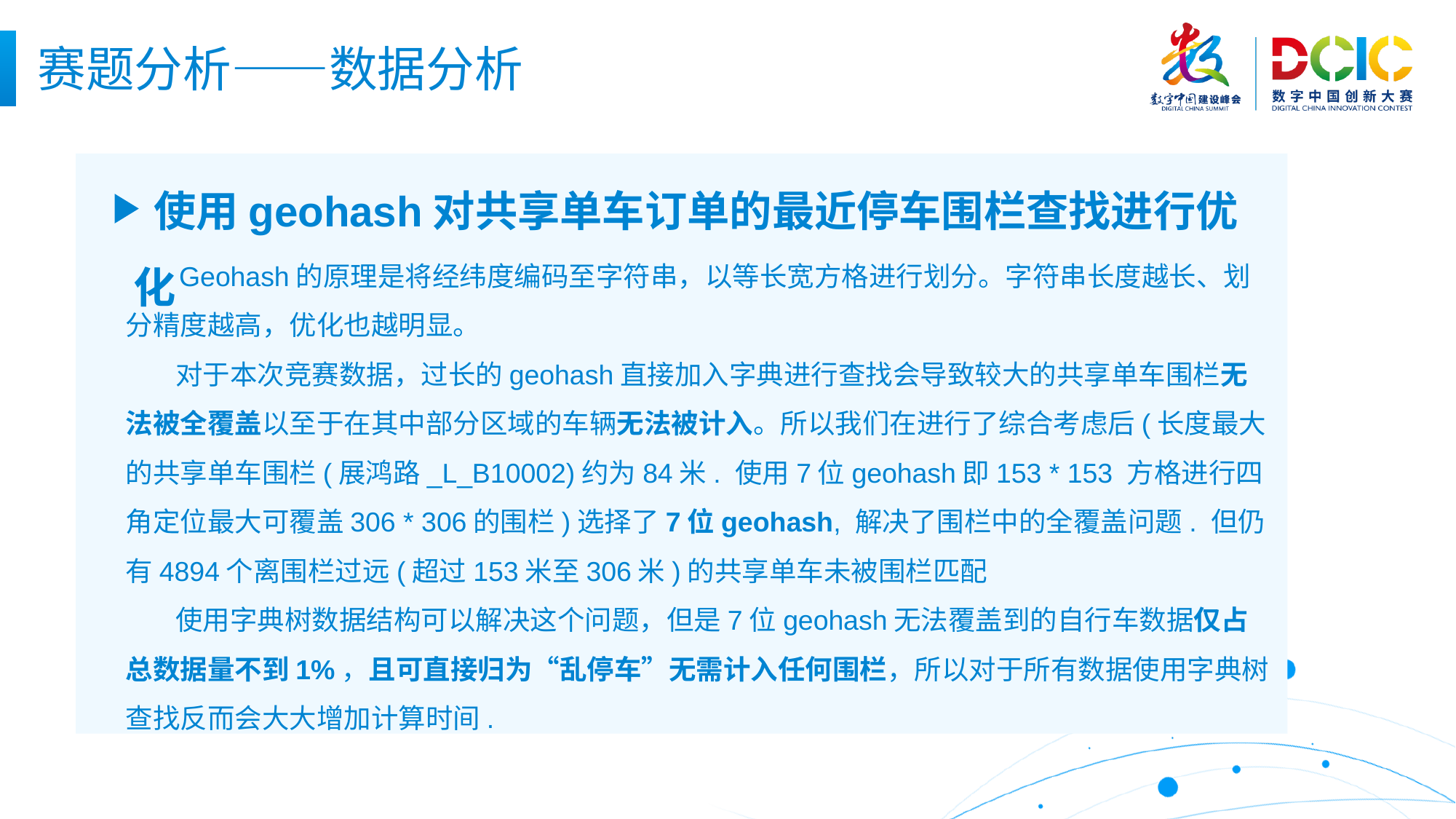

赛题分析——数据分析

 使用geohash对共享单车订单的最近停车围栏查找进行优化

       Geohash的原理是将经纬度编码至字符串，以等长宽方格进行划分。字符串长度越长、划分精度越高，优化也越明显。
       对于本次竞赛数据，过长的geohash直接加入字典进行查找会导致较大的共享单车围栏无法被全覆盖以至于在其中部分区域的车辆无法被计入。所以我们在进行了综合考虑后(长度最大的共享单车围栏(展鸿路_L_B10002)约为84米. 使用7位geohash即153 * 153 方格进行四角定位最大可覆盖306 * 306的围栏)选择了7位geohash, 解决了围栏中的全覆盖问题. 但仍有4894个离围栏过远(超过153米至306米)的共享单车未被围栏匹配
       使用字典树数据结构可以解决这个问题，但是7位geohash无法覆盖到的自行车数据仅占总数据量不到1%，且可直接归为“乱停车”无需计入任何围栏，所以对于所有数据使用字典树查找反而会大大增加计算时间.